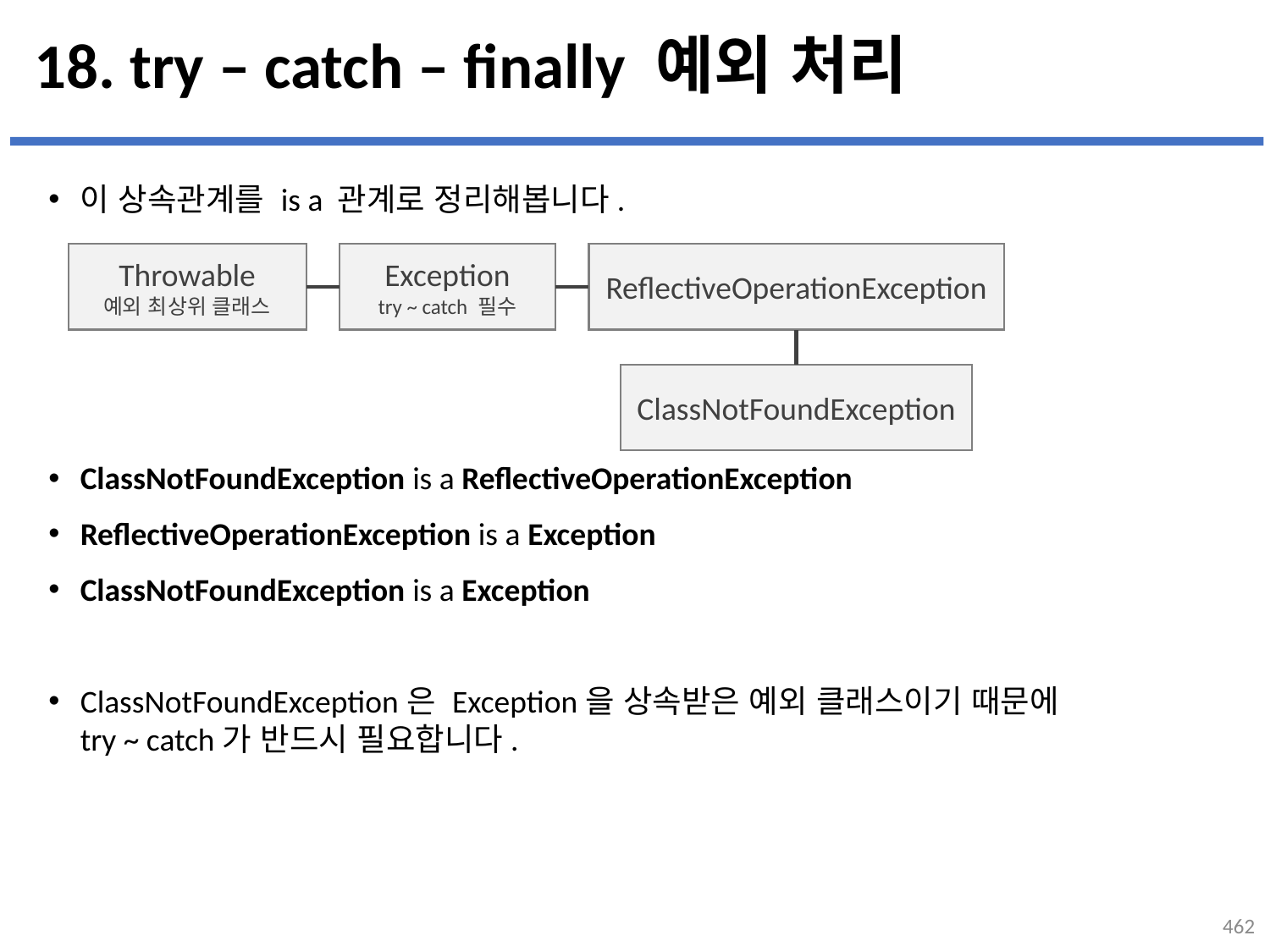

# 18. try – catch – finally 예외 처리
이 상속관계를 is a 관계로 정리해봅니다.

ClassNotFoundException is a ReflectiveOperationException
ReflectiveOperationException is a Exception
ClassNotFoundException is a Exception

ClassNotFoundException은 Exception을 상속받은 예외 클래스이기 때문에
try ~ catch가 반드시 필요합니다.
Throwable
예외 최상위 클래스
Exception
try ~ catch 필수
ReflectiveOperationException
ClassNotFoundException
462